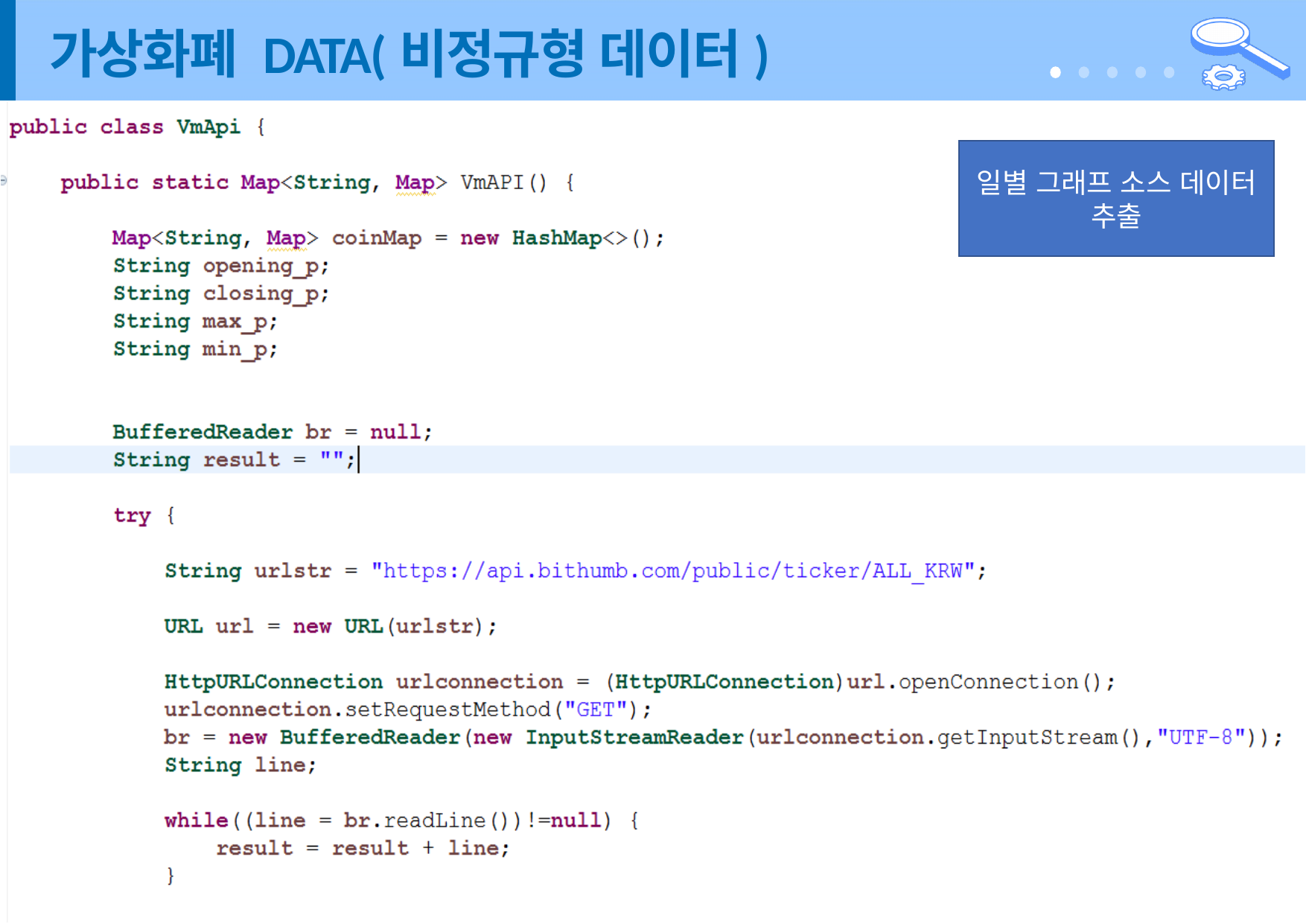

# 가상화폐 DATA(비정규형 데이터)

일별 그래프 소스 데이터 추출